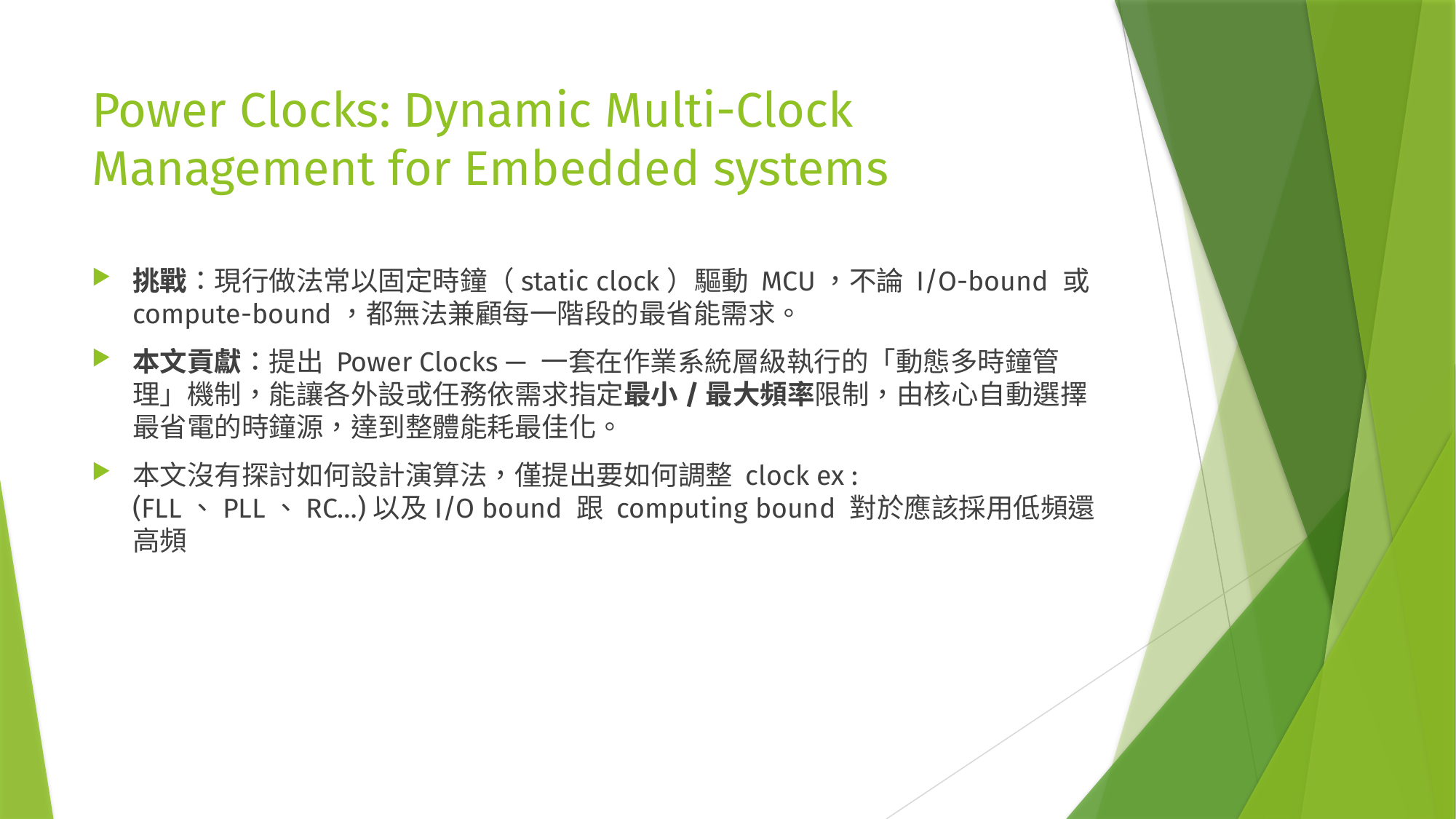

# Power Clocks: Dynamic Multi-Clock Management for Embedded systems
挑戰：現行做法常以固定時鐘（static clock）驅動 MCU，不論 I/O-bound 或 compute-bound，都無法兼顧每一階段的最省能需求。
本文貢獻：提出 Power Clocks — 一套在作業系統層級執行的「動態多時鐘管理」機制，能讓各外設或任務依需求指定最小/最大頻率限制，由核心自動選擇最省電的時鐘源，達到整體能耗最佳化。
本文沒有探討如何設計演算法，僅提出要如何調整 clock ex : (FLL、PLL、RC…)以及I/O bound 跟 computing bound 對於應該採用低頻還高頻